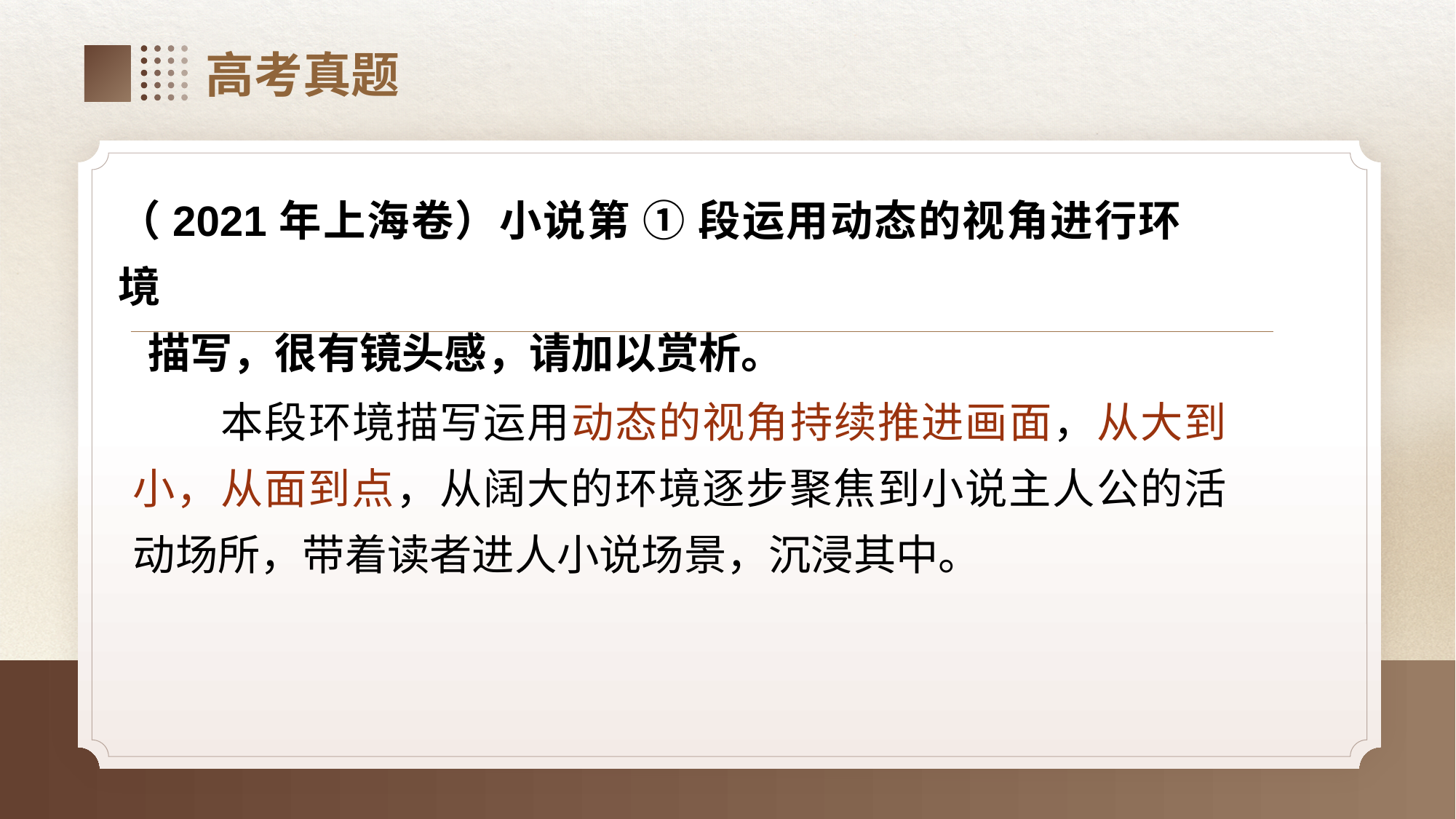

高考真题

（2021年上海卷）小说第 ① 段运用动态的视角进行环境
  描写，很有镜头感，请加以赏析。
本段环境描写运用动态的视角持续推进画面，从大到小，从面到点，从阔大的环境逐步聚焦到小说主人公的活动场所，带着读者进人小说场景，沉浸其中。